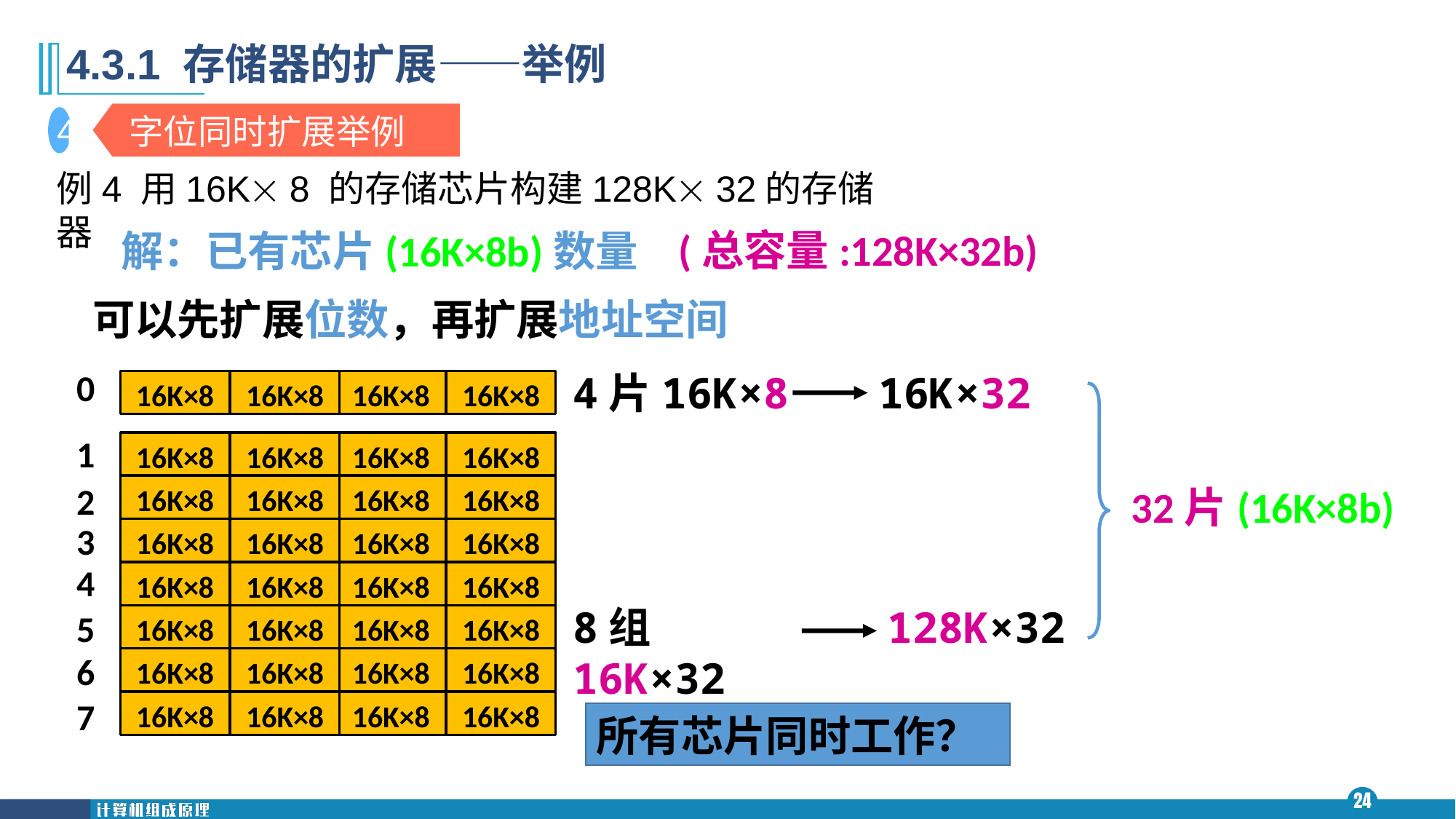

第四 章
# 4.3.1 存储器的扩展——举例

字位同时扩展举例
4
例4 用16K× 8 的存储芯片构建128K× 32的存储器
(总容量:128K×32b)
解：已有芯片(16K×8b)数量
    可以先扩展位数，再扩展地址空间
0
4片16K×8
16K×32
16K×8
16K×8
16K×8
16K×8

1
16K×8
16K×8
16K×8
16K×8
16K×8
16K×8
16K×8
16K×8
16K×8
16K×8
16K×8
16K×8
16K×8
16K×8
16K×8
16K×8
16K×8
16K×8
16K×8
16K×8
16K×8
16K×8
16K×8
16K×8
16K×8
16K×8
16K×8
16K×8
2
32片(16K×8b)
3
4
8组16K×32
128K×32
5

6
7
所有芯片同时工作？